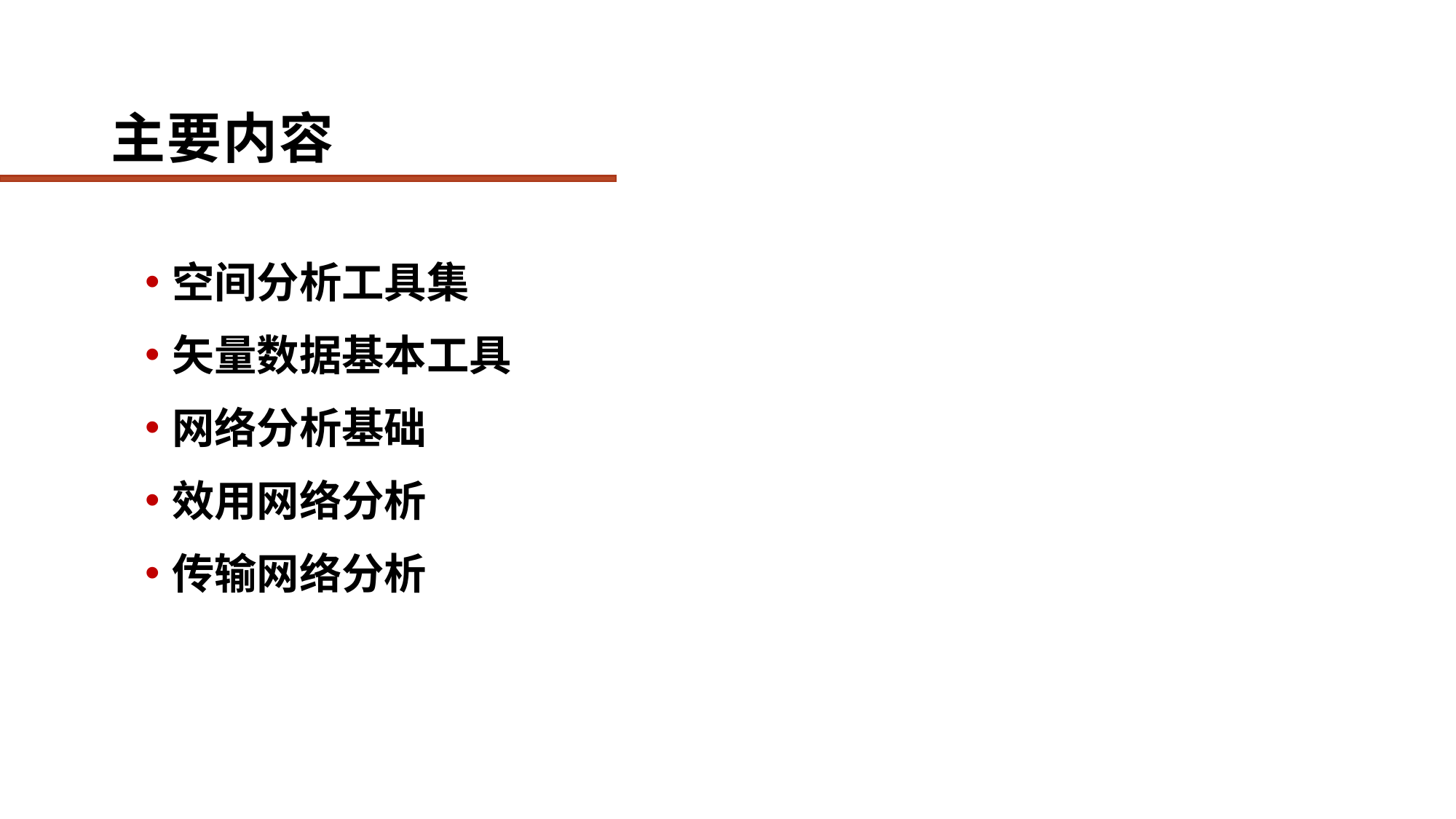

# 主要内容
空间分析工具集
矢量数据基本工具
网络分析基础
效用网络分析
传输网络分析